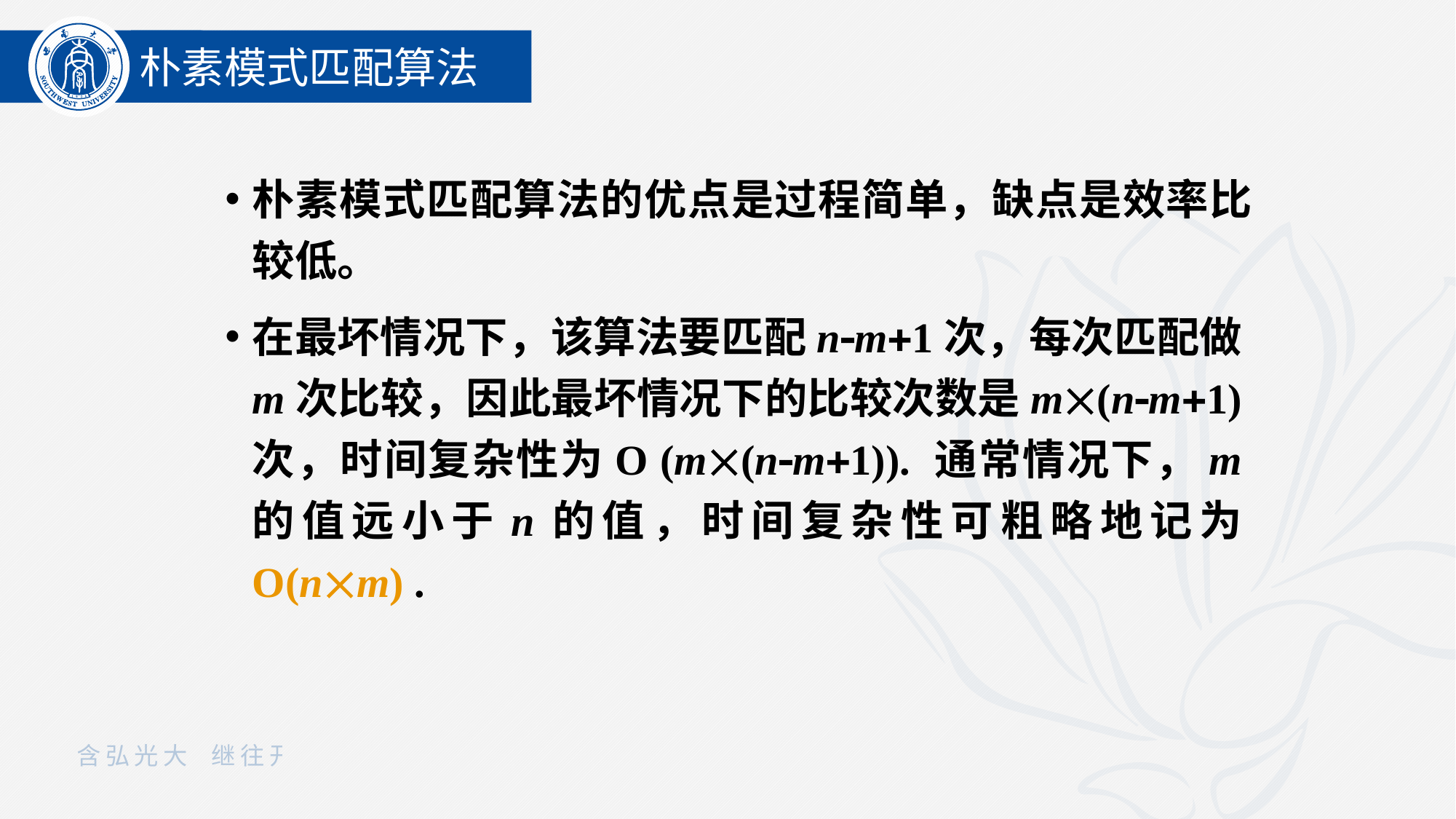

朴素模式匹配算法
朴素模式匹配算法的优点是过程简单，缺点是效率比较低。
在最坏情况下，该算法要匹配n−m+1次，每次匹配做m次比较，因此最坏情况下的比较次数是m×(n−m+1)次，时间复杂性为O (m×(n−m+1)). 通常情况下，m的值远小于n的值，时间复杂性可粗略地记为O(n×m) .